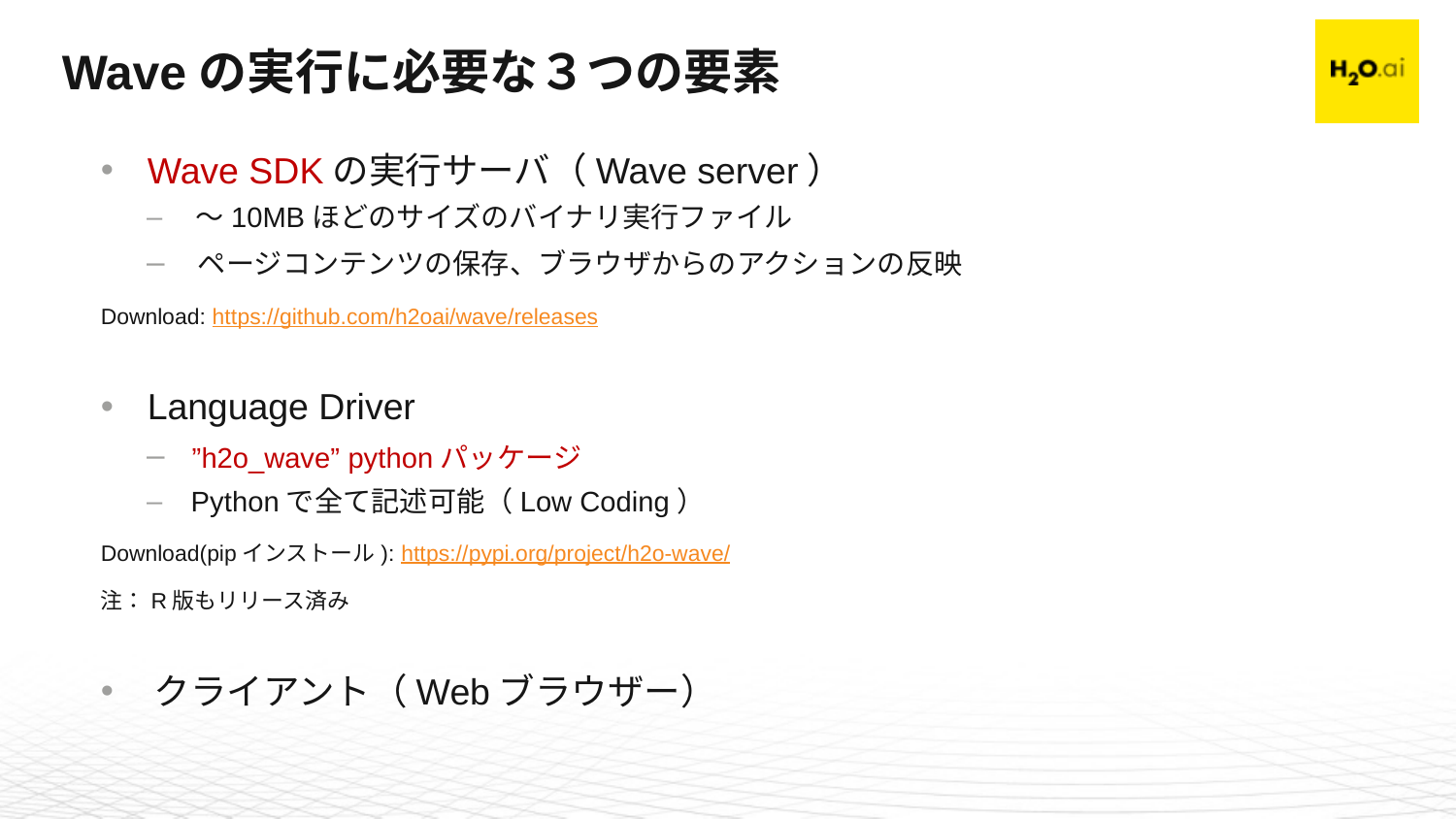

# Waveの実行に必要な３つの要素
 Wave SDKの実行サーバ（Wave server）
 〜10MBほどのサイズのバイナリ実行ファイル
 ページコンテンツの保存、ブラウザからのアクションの反映
Download: https://github.com/h2oai/wave/releases

 Language Driver
 ”h2o_wave” pythonパッケージ
 Pythonで全て記述可能（Low Coding）
Download(pipインストール): https://pypi.org/project/h2o-wave/
注：R版もリリース済み

 クライアント（Webブラウザー）